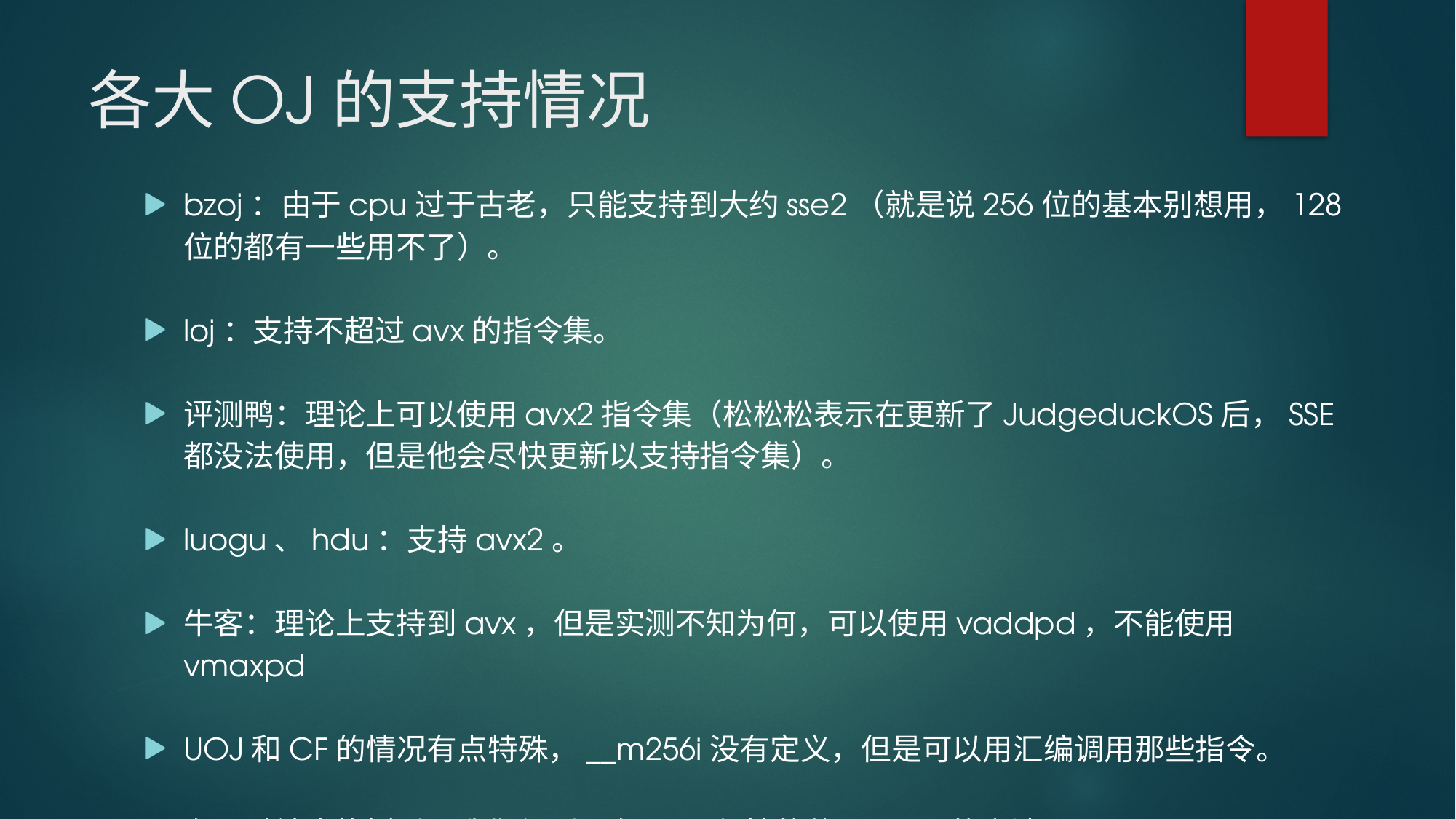

# 各大OJ的支持情况
bzoj：由于cpu过于古老，只能支持到大约sse2（就是说256位的基本别想用，128位的都有一些用不了）。

loj：支持不超过avx的指令集。

评测鸭：理论上可以使用avx2指令集（松松松表示在更新了JudgeduckOS后，SSE都没法使用，但是他会尽快更新以支持指令集）。

luogu、hdu：支持avx2。

牛客：理论上支持到avx，但是实测不知为何，可以使用vaddpd，不能使用vmaxpd

UOJ和CF的情况有点特殊，__m256i没有定义，但是可以用汇编调用那些指令。

在问过神奇橡树后，我们得到了在UOJ便捷的使用avx2的方法——